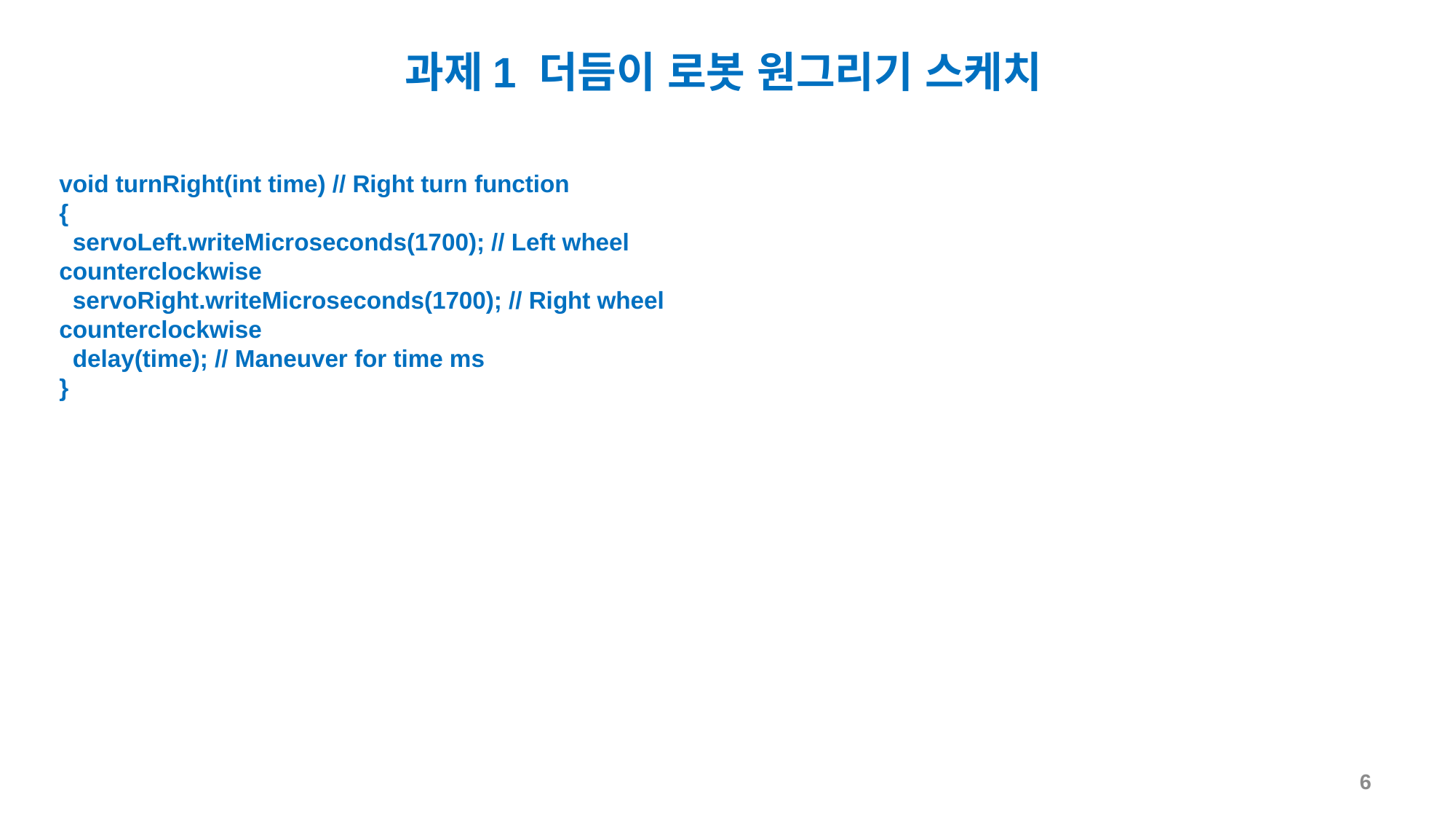

과제1 더듬이 로봇 원그리기 스케치
void turnRight(int time) // Right turn function
{
  servoLeft.writeMicroseconds(1700); // Left wheel counterclockwise
  servoRight.writeMicroseconds(1700); // Right wheel counterclockwise
  delay(time); // Maneuver for time ms
}
6